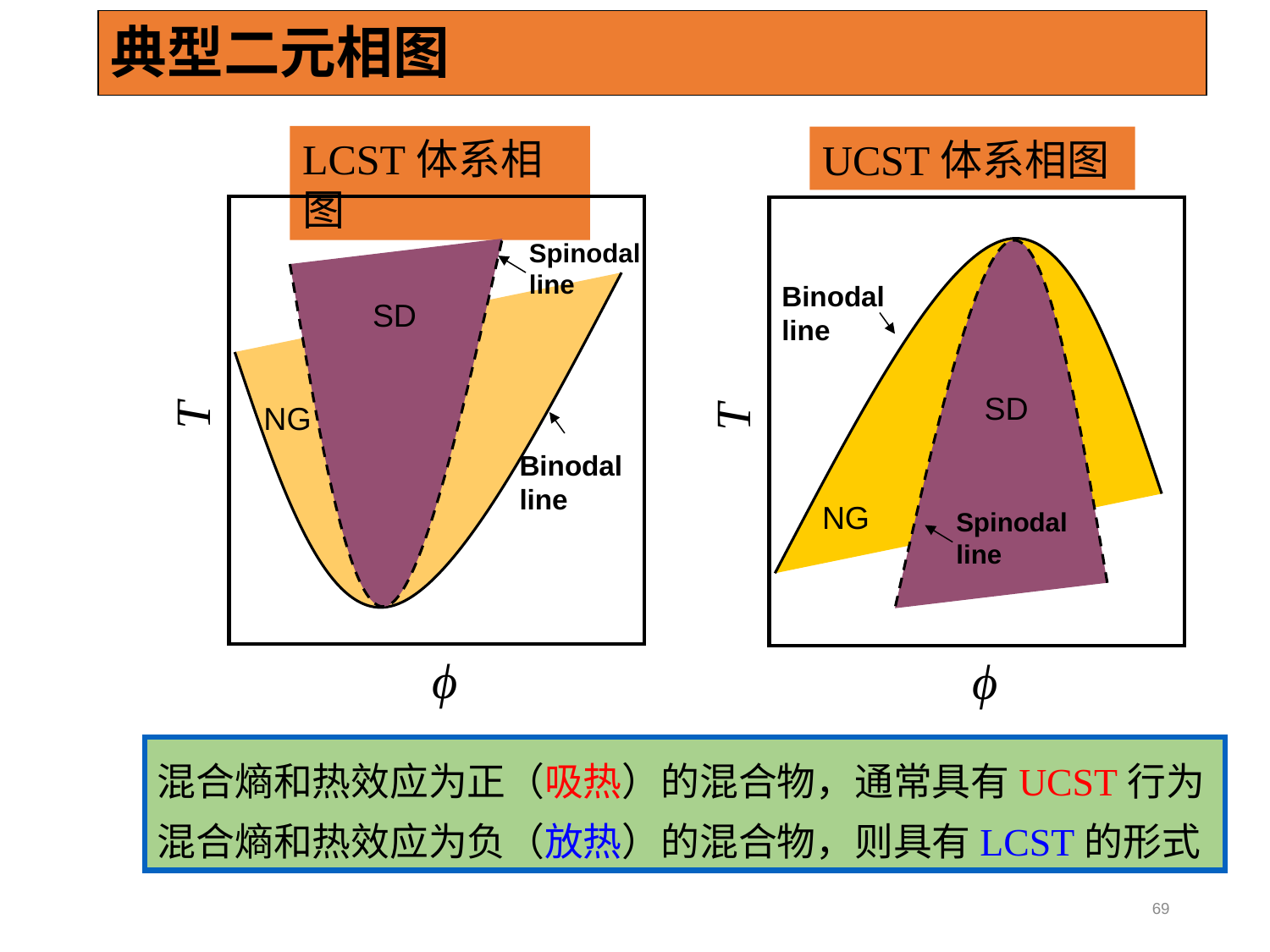

典型二元相图
LCST体系相图
UCST体系相图

Spinodal line

SD
T
NG

Binodal line
ϕ

Binodal line

SD
T
NG
Spinodal line

ϕ
混合熵和热效应为正（吸热）的混合物，通常具有UCST行为混合熵和热效应为负（放热）的混合物，则具有LCST的形式
69